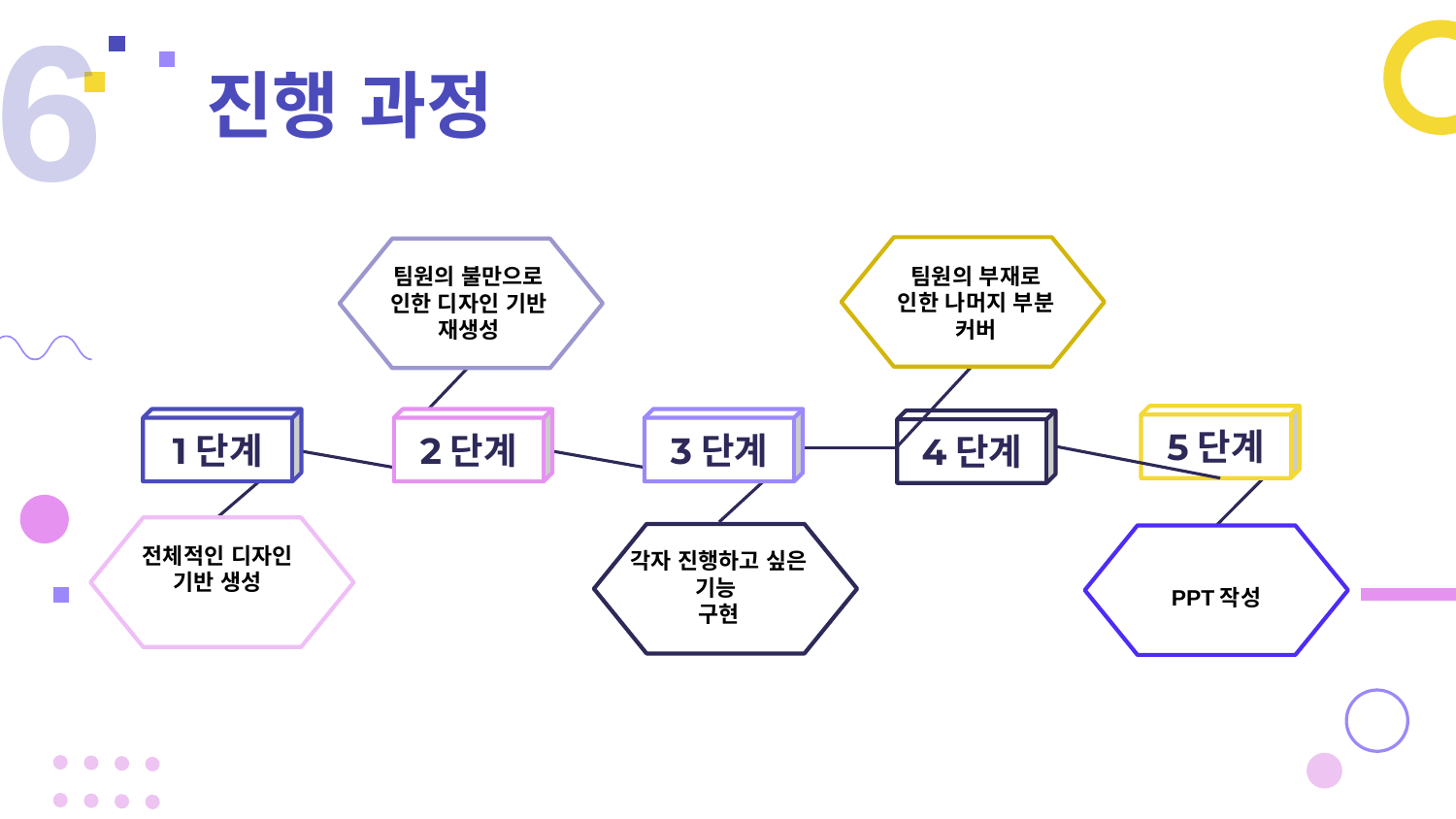

6
# 진행 과정

팀원의 부재로
인한 나머지 부분 커버
팀원의 불만으로 인한 디자인 기반 재생성
5단계
2단계
1단계
3단계
4단계

전체적인 디자인
기반 생성
각자 진행하고 싶은 기능
구현
PPT작성